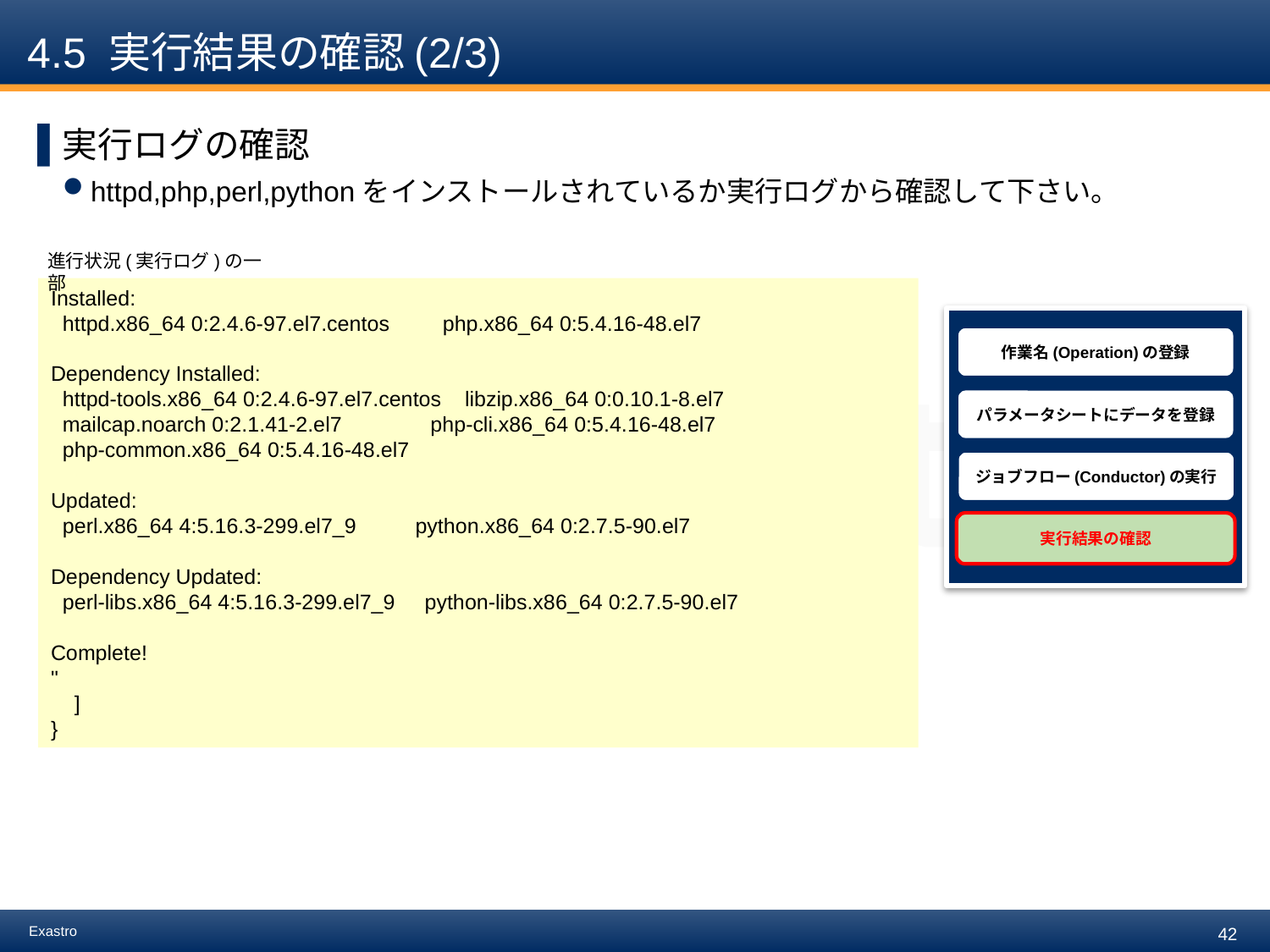

# 4.5 実行結果の確認(2/3)
実行ログの確認
httpd,php,perl,pythonをインストールされているか実行ログから確認して下さい。
進行状況(実行ログ)の一部
Installed:
  httpd.x86_64 0:2.4.6-97.el7.centos         php.x86_64 0:5.4.16-48.el7

Dependency Installed:
  httpd-tools.x86_64 0:2.4.6-97.el7.centos    libzip.x86_64 0:0.10.1-8.el7
  mailcap.noarch 0:2.1.41-2.el7               php-cli.x86_64 0:5.4.16-48.el7
  php-common.x86_64 0:5.4.16-48.el7

Updated:
  perl.x86_64 4:5.16.3-299.el7_9          python.x86_64 0:2.7.5-90.el7

Dependency Updated:
  perl-libs.x86_64 4:5.16.3-299.el7_9     python-libs.x86_64 0:2.7.5-90.el7

Complete!
"
    ]
}

作業名(Operation)の登録
パラメータシートにデータを登録
ジョブフロー(Conductor)の実行
実行結果の確認